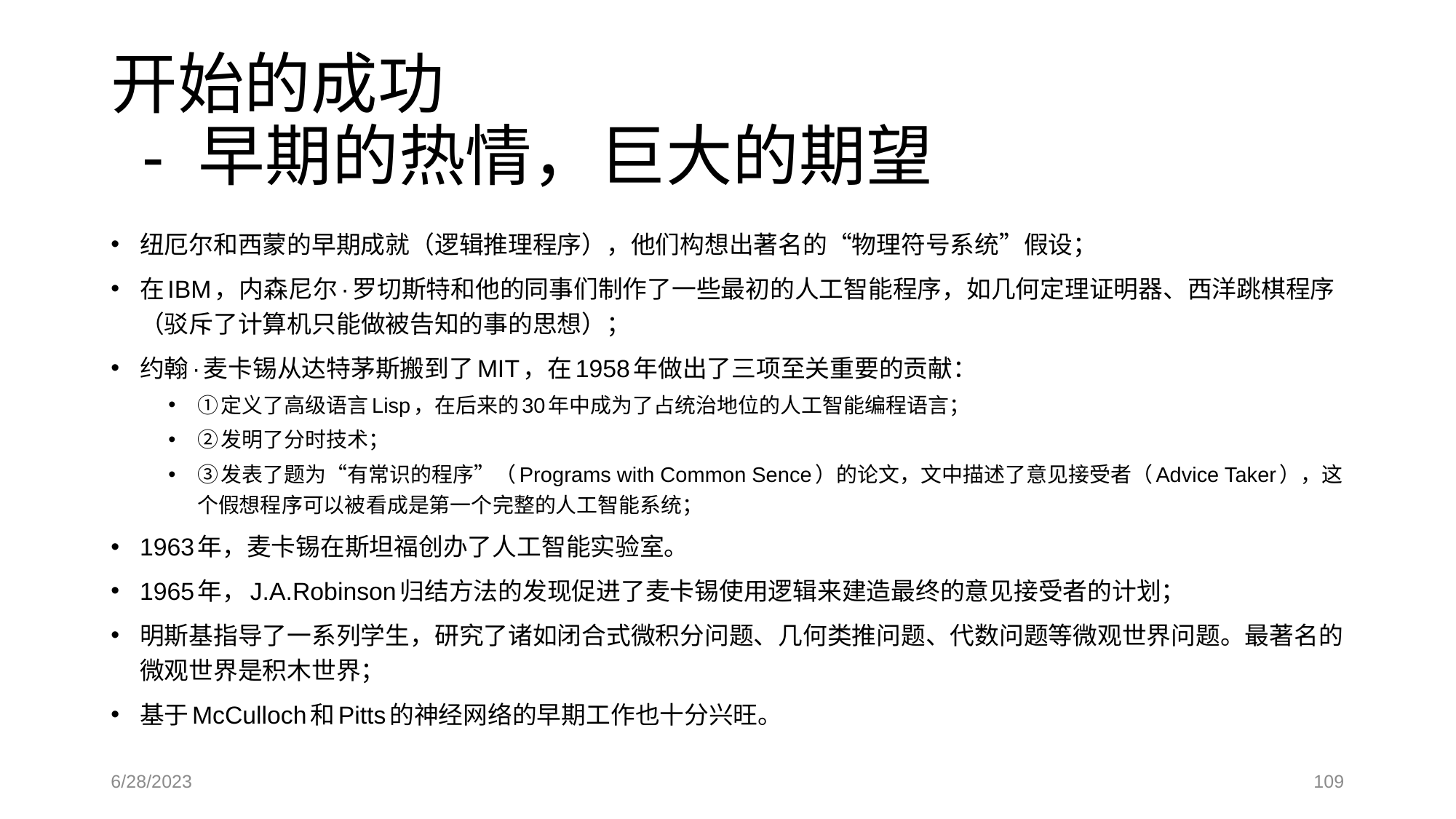

# 开始的成功 - 早期的热情，巨大的期望
纽厄尔和西蒙的早期成就（逻辑推理程序），他们构想出著名的“物理符号系统”假设；
在IBM，内森尼尔·罗切斯特和他的同事们制作了一些最初的人工智能程序，如几何定理证明器、西洋跳棋程序（驳斥了计算机只能做被告知的事的思想）；
约翰·麦卡锡从达特茅斯搬到了MIT，在1958年做出了三项至关重要的贡献：
①定义了高级语言Lisp，在后来的30年中成为了占统治地位的人工智能编程语言；
②发明了分时技术；
③发表了题为“有常识的程序”（Programs with Common Sence）的论文，文中描述了意见接受者（Advice Taker），这个假想程序可以被看成是第一个完整的人工智能系统；
1963年，麦卡锡在斯坦福创办了人工智能实验室。
1965年，J.A.Robinson归结方法的发现促进了麦卡锡使用逻辑来建造最终的意见接受者的计划；
明斯基指导了一系列学生，研究了诸如闭合式微积分问题、几何类推问题、代数问题等微观世界问题。最著名的微观世界是积木世界；
基于McCulloch和Pitts的神经网络的早期工作也十分兴旺。
6/28/2023
109